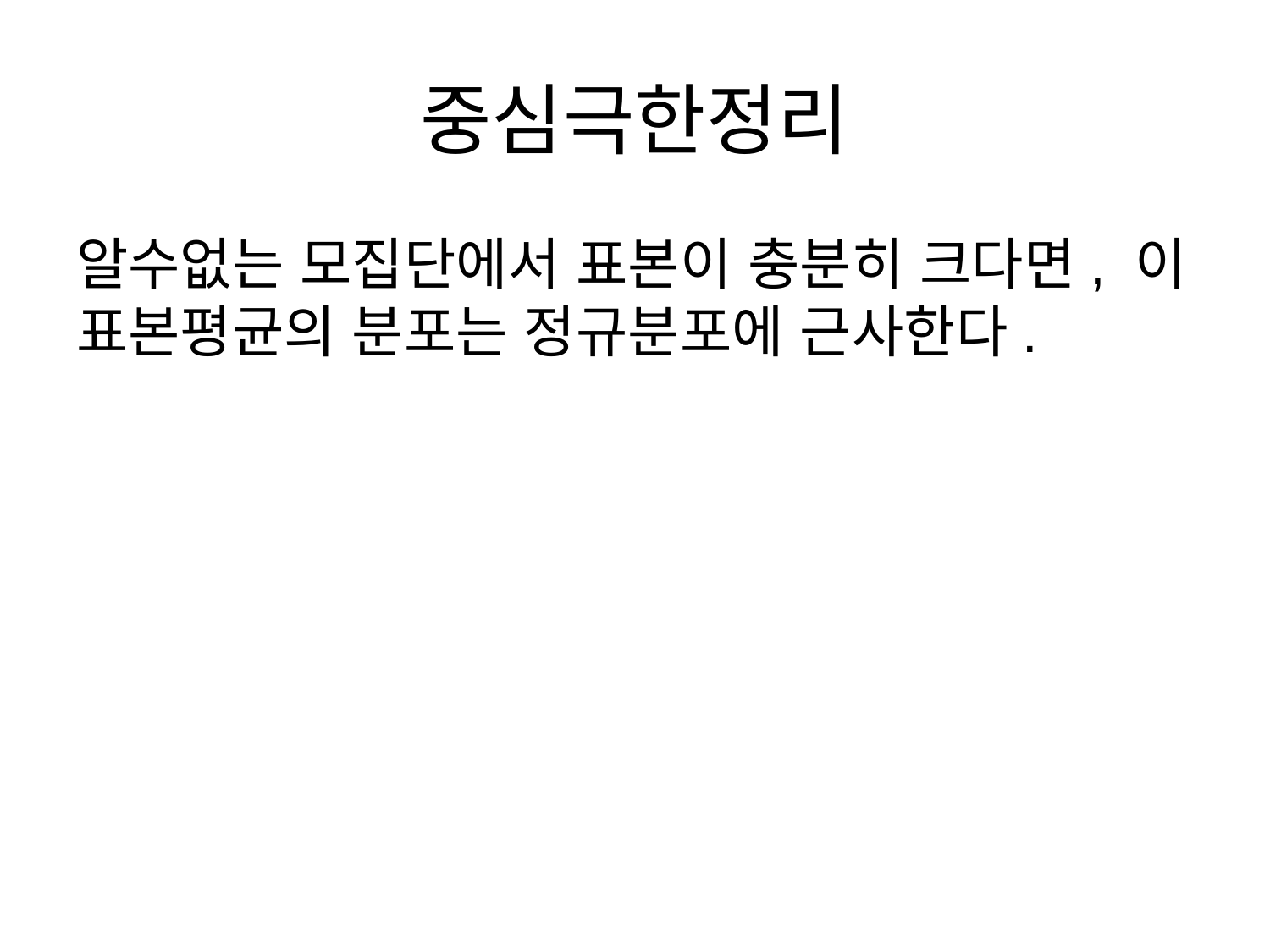

# 중심극한정리
알수없는 모집단에서 표본이 충분히 크다면, 이 표본평균의 분포는 정규분포에 근사한다.